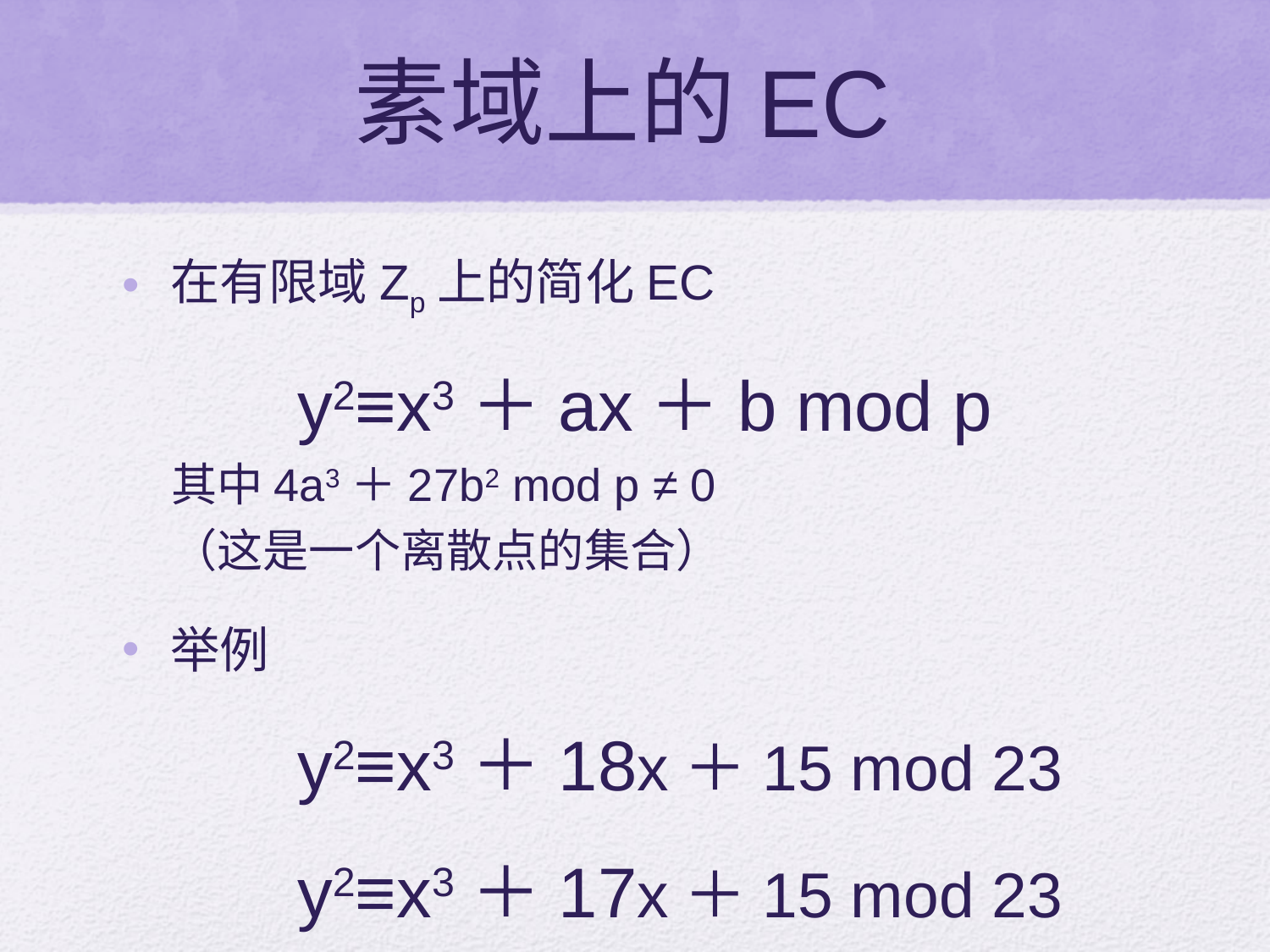

# 素域上的EC
在有限域Zp上的简化EC
		y2≡x3＋ax＋b mod p
其中4a3＋27b2 mod p ≠ 0
（这是一个离散点的集合）
举例
		y2≡x3＋18x＋15 mod 23
 		y2≡x3＋17x＋15 mod 23